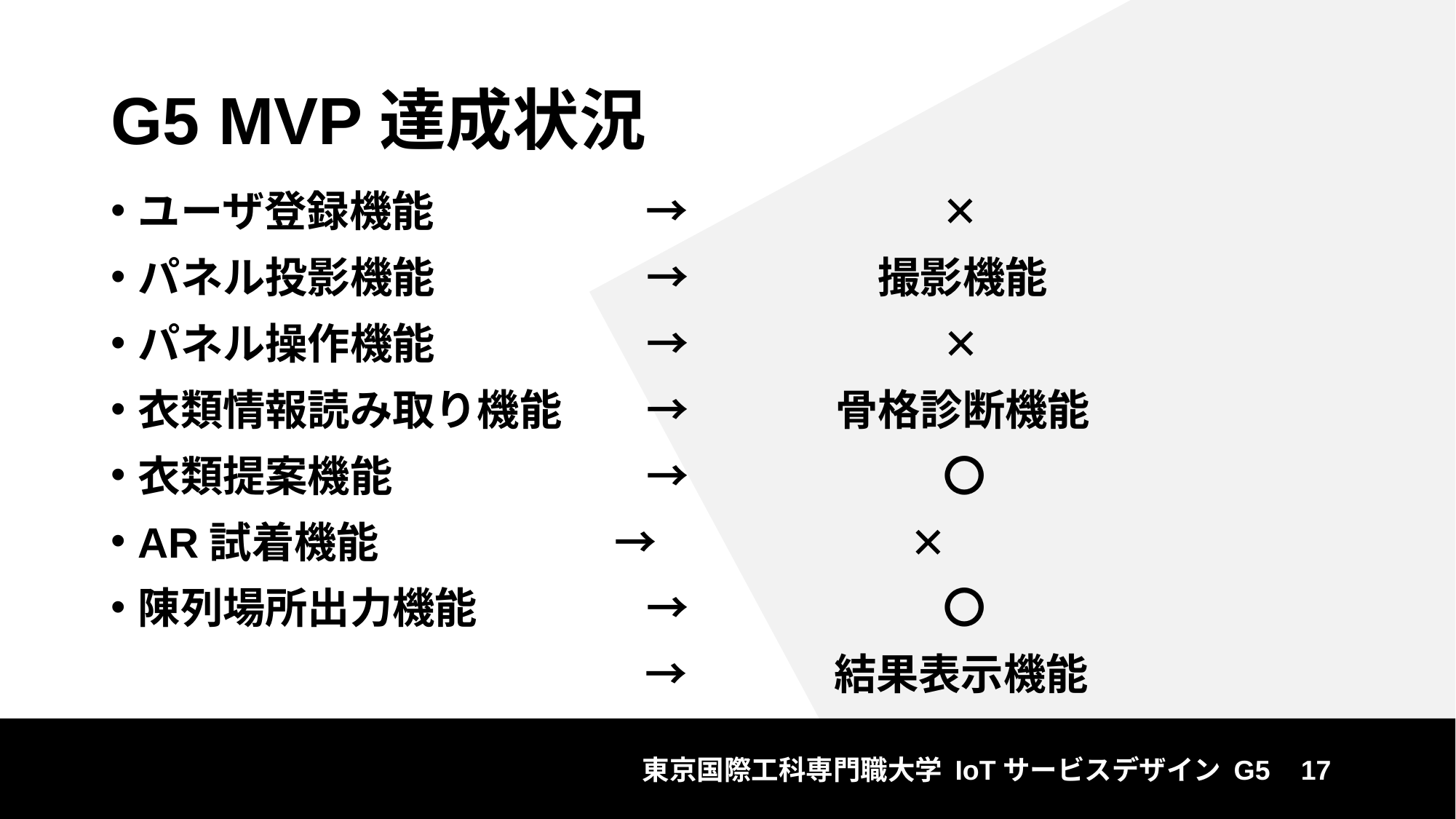

# G5 MVP達成状況
ユーザ登録機能　　　　　→　　　　　　✕
パネル投影機能　　　　　→　　　  　撮影機能
パネル操作機能　　　　　→　　　　　　✕
衣類情報読み取り機能　　→　　　  骨格診断機能
衣類提案機能　　　　　　→　　　　　　〇
AR試着機能                    　→　　　　　　✕
陳列場所出力機能　　　　→　　　　　　〇
  　　　　　　　　　　    　→　　 　 結果表示機能